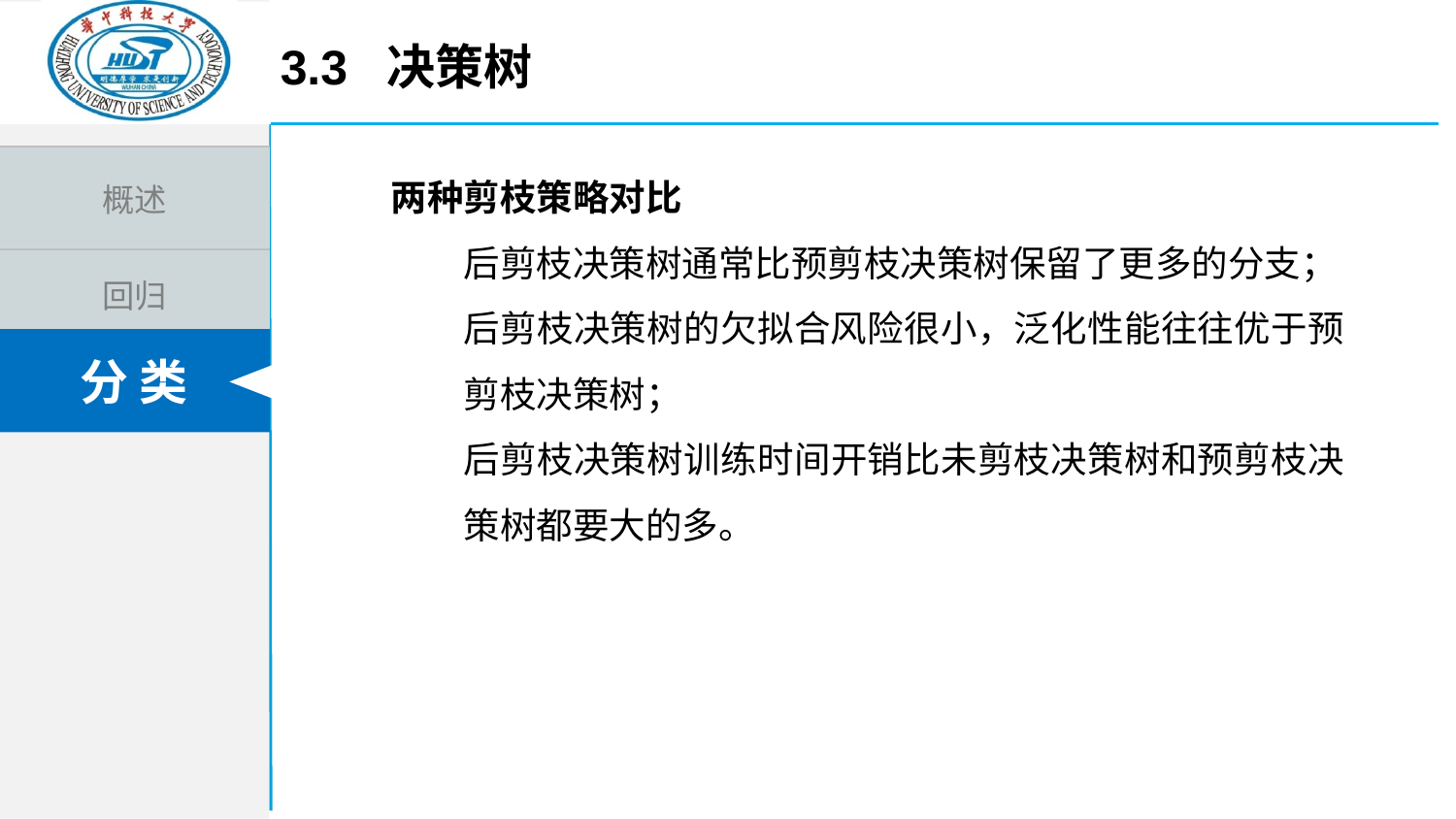

3.3  决策树

两种剪枝策略对比
后剪枝决策树通常比预剪枝决策树保留了更多的分支；
后剪枝决策树的欠拟合风险很小，泛化性能往往优于预剪枝决策树；
后剪枝决策树训练时间开销比未剪枝决策树和预剪枝决策树都要大的多。